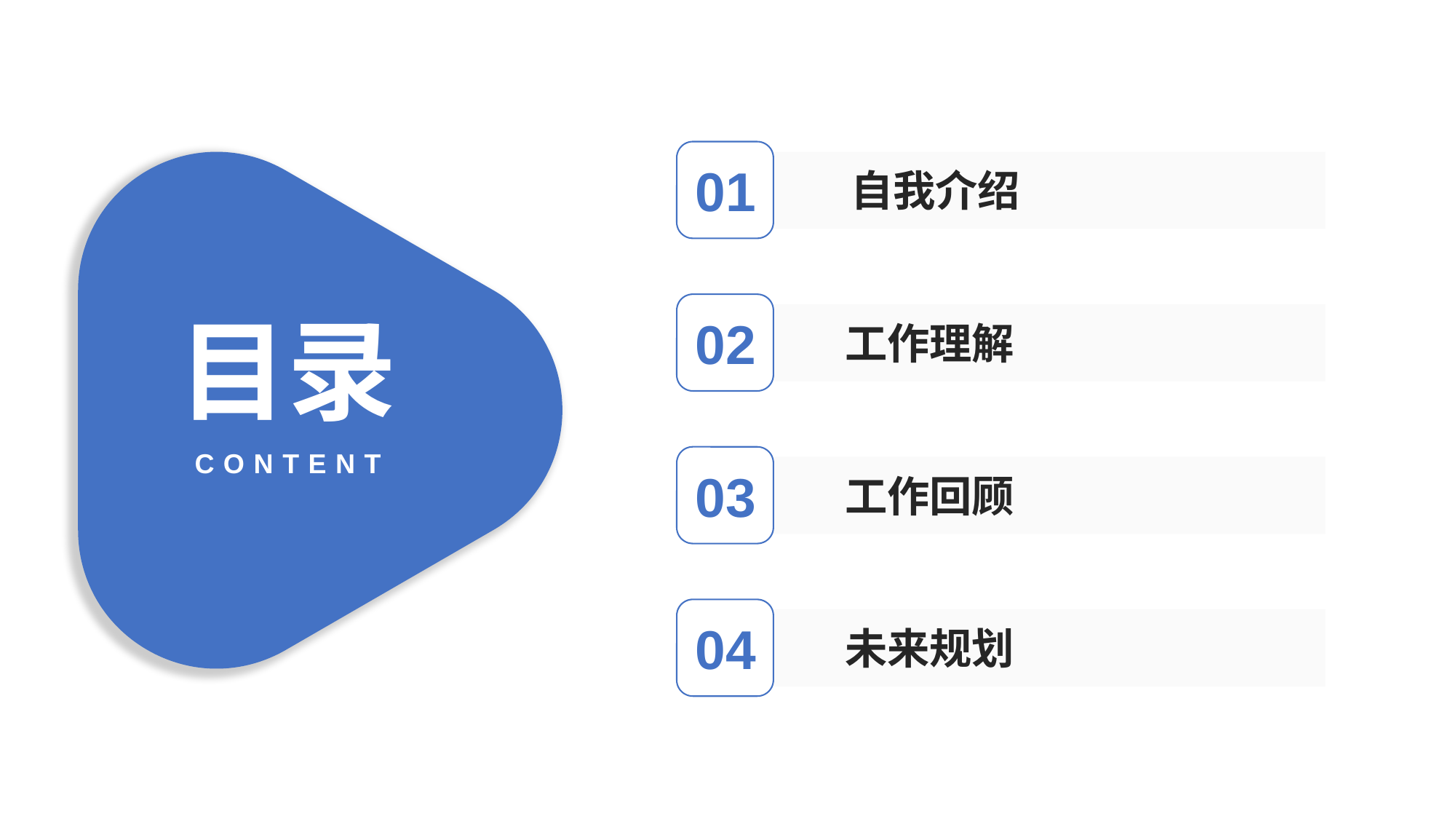

自我介绍
工作业绩
工作理解
亮点经验
工作回顾
问题分析
未来规划
未来计划